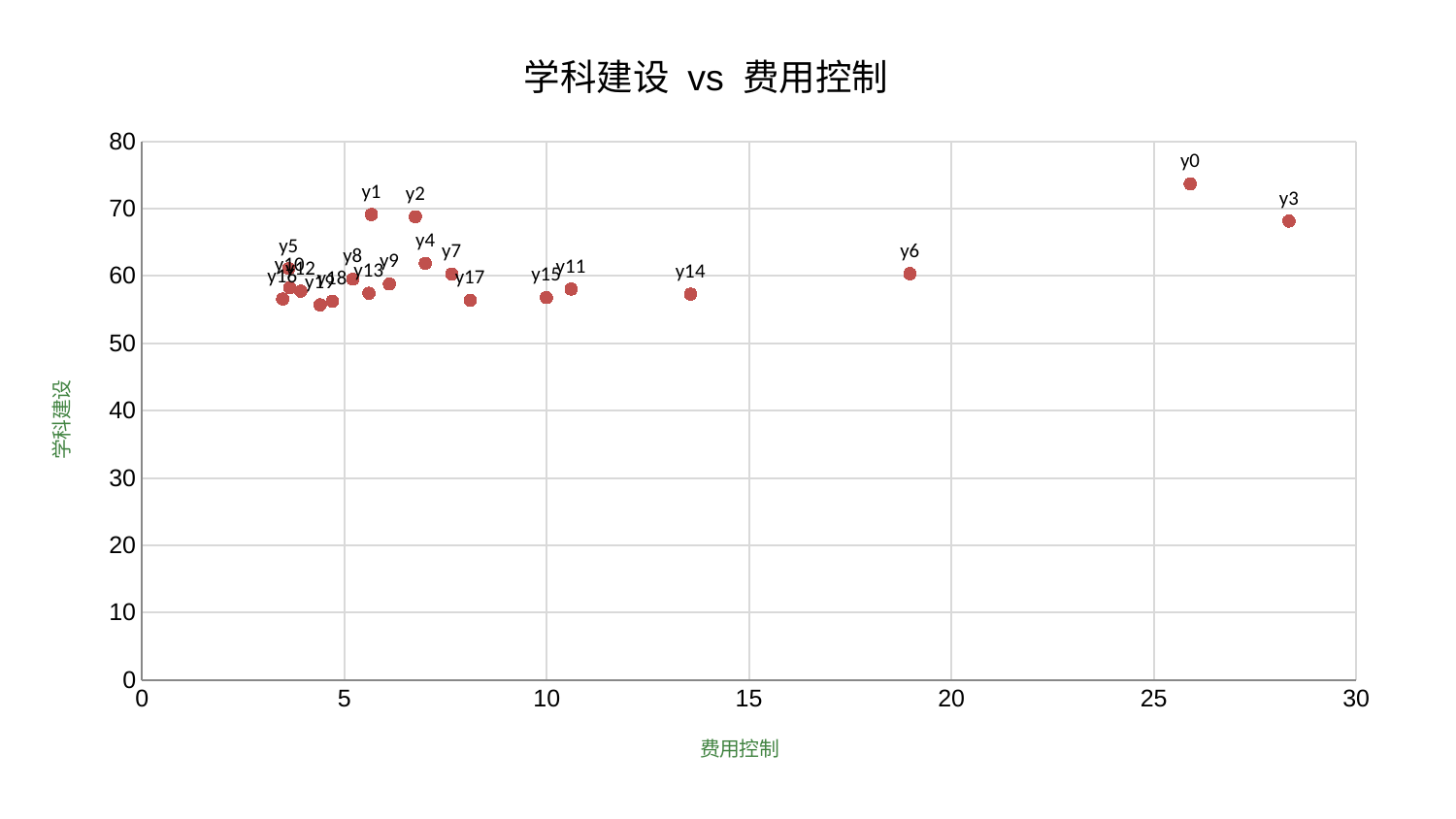

### Chart: 学科建设 vs 费用控制

| Category | 学科建设 |
|---|---|
13